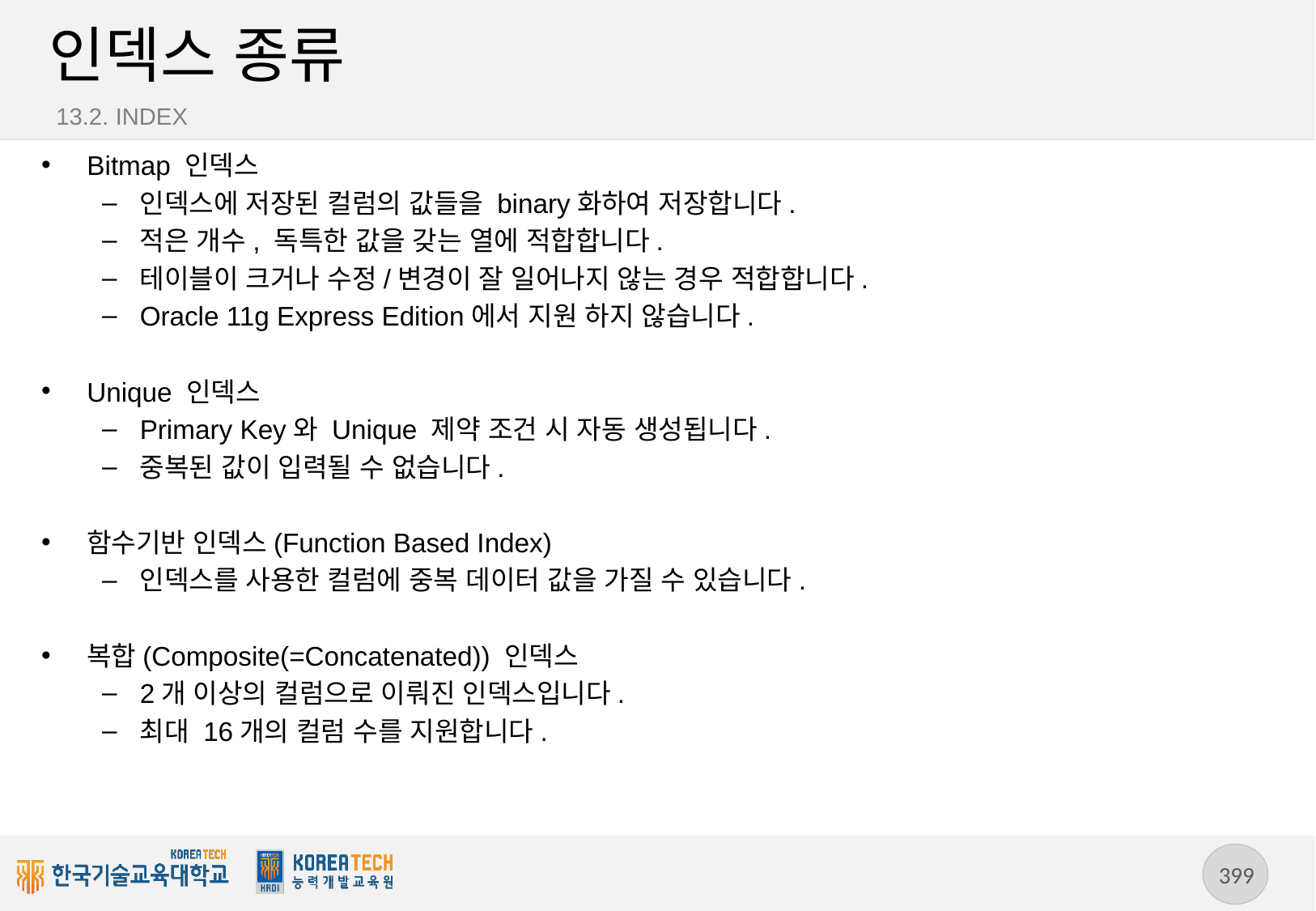

# 인덱스 종류
13.2. INDEX
Bitmap 인덱스
인덱스에 저장된 컬럼의 값들을 binary화하여 저장합니다.
적은 개수, 독특한 값을 갖는 열에 적합합니다.
테이블이 크거나 수정/변경이 잘 일어나지 않는 경우 적합합니다.
Oracle 11g Express Edition에서 지원 하지 않습니다.

Unique 인덱스
Primary Key와 Unique 제약 조건 시 자동 생성됩니다.
중복된 값이 입력될 수 없습니다.

함수기반 인덱스(Function Based Index)
인덱스를 사용한 컬럼에 중복 데이터 값을 가질 수 있습니다.

복합(Composite(=Concatenated)) 인덱스
2개 이상의 컬럼으로 이뤄진 인덱스입니다.
최대 16개의 컬럼 수를 지원합니다.